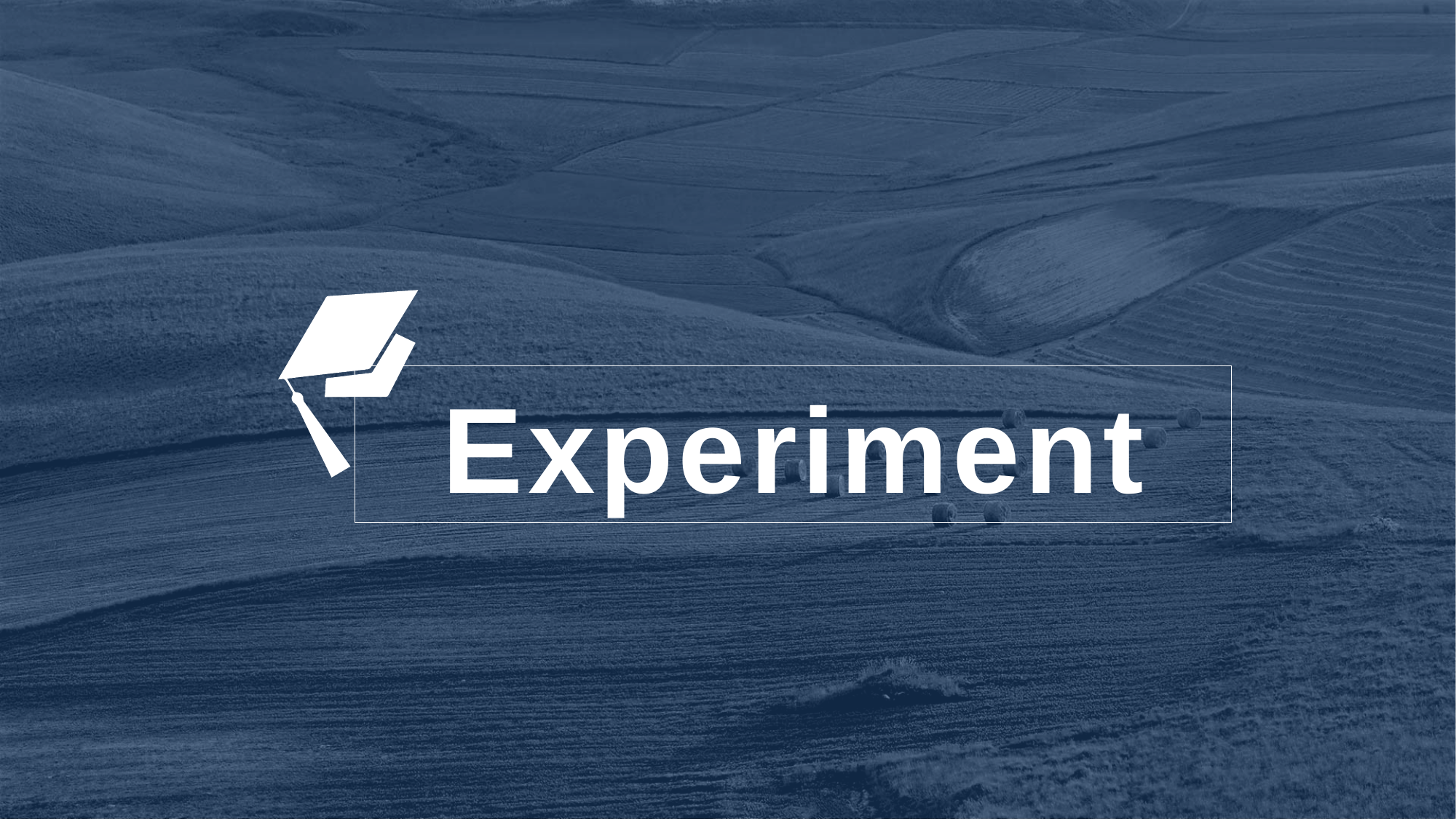

PPT模板下载：www.1ppt.com/moban/     行业PPT模板：www.1ppt.com/hangye/
节日PPT模板：www.1ppt.com/jieri/           PPT素材下载：www.1ppt.com/sucai/
PPT背景图片：www.1ppt.com/beijing/      PPT图表下载：www.1ppt.com/tubiao/
优秀PPT下载：www.1ppt.com/xiazai/        PPT教程： www.1ppt.com/powerpoint/
Word教程： www.1ppt.com/word/              Excel教程：www.1ppt.com/excel/
资料下载：www.1ppt.com/ziliao/                PPT课件下载：www.1ppt.com/kejian/
范文下载：www.1ppt.com/fanwen/             试卷下载：www.1ppt.com/shiti/
教案下载：www.1ppt.com/jiaoan/        PPT论坛：www.1ppt.cn

Experiment